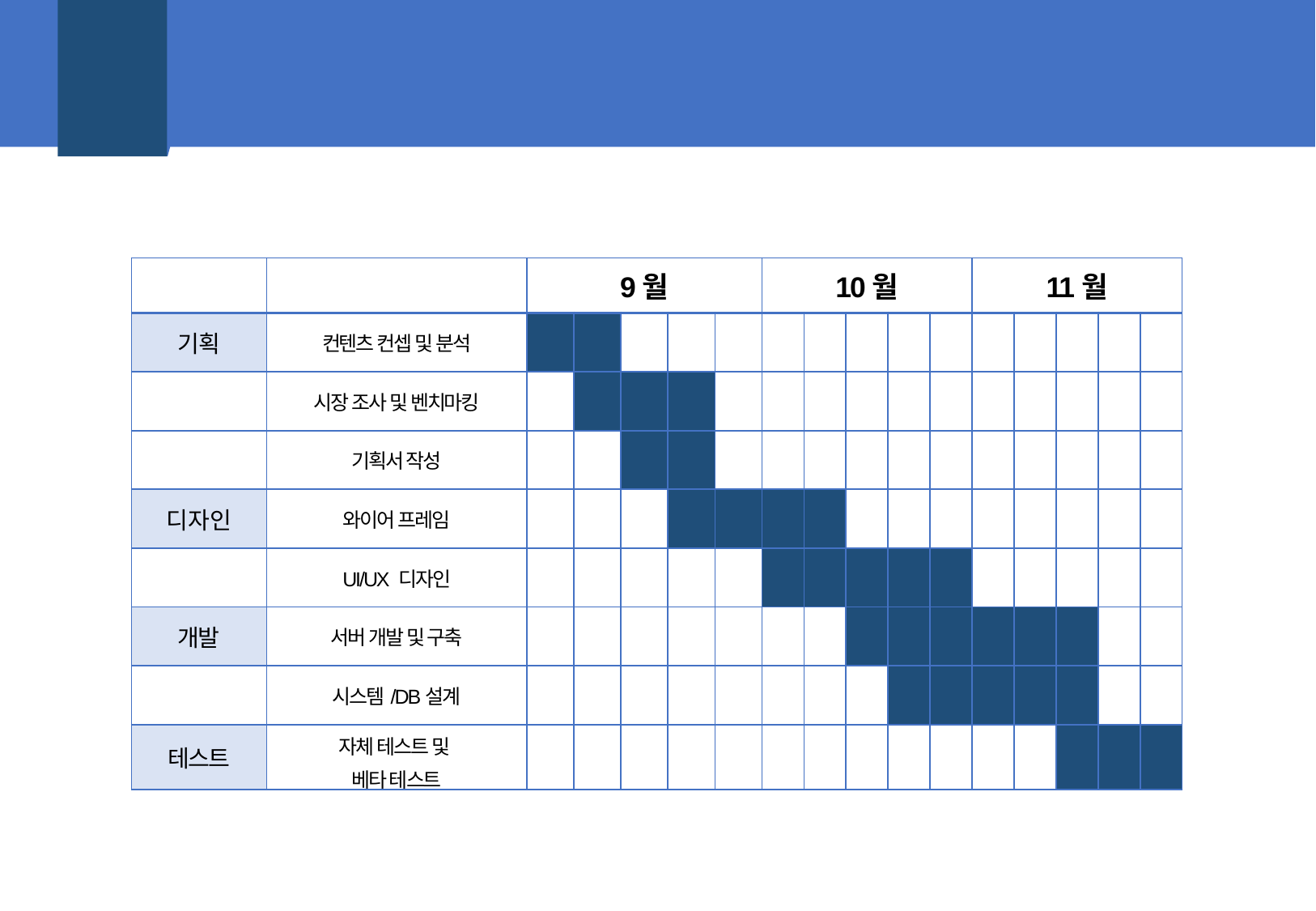

1
앱 개발 기획
일정 및 예산 계획
|  |  | 9월 |  |  |  |  | 10월 |  |  |  |  | 11월 |  |  |  |  |
| --- | --- | --- | --- | --- | --- | --- | --- | --- | --- | --- | --- | --- | --- | --- | --- | --- |
| 기획 | 컨텐츠 컨셉 및 분석 |  |  |  |  |  |  |  |  |  |  |  |  |  |  |  |
|  | 시장 조사 및 벤치마킹 |  |  |  |  |  |  |  |  |  |  |  |  |  |  |  |
|  | 기획서 작성 |  |  |  |  |  |  |  |  |  |  |  |  |  |  |  |
| 디자인 | 와이어 프레임 |  |  |  |  |  |  |  |  |  |  |  |  |  |  |  |
|  | UI/UX 디자인 |  |  |  |  |  |  |  |  |  |  |  |  |  |  |  |
| 개발 | 서버 개발 및 구축 |  |  |  |  |  |  |  |  |  |  |  |  |  |  |  |
|  | 시스템/DB설계 |  |  |  |  |  |  |  |  |  |  |  |  |  |  |  |
| 테스트 | 자체 테스트 및 베타 테스트 |  |  |  |  |  |  |  |  |  |  |  |  |  |  |  |